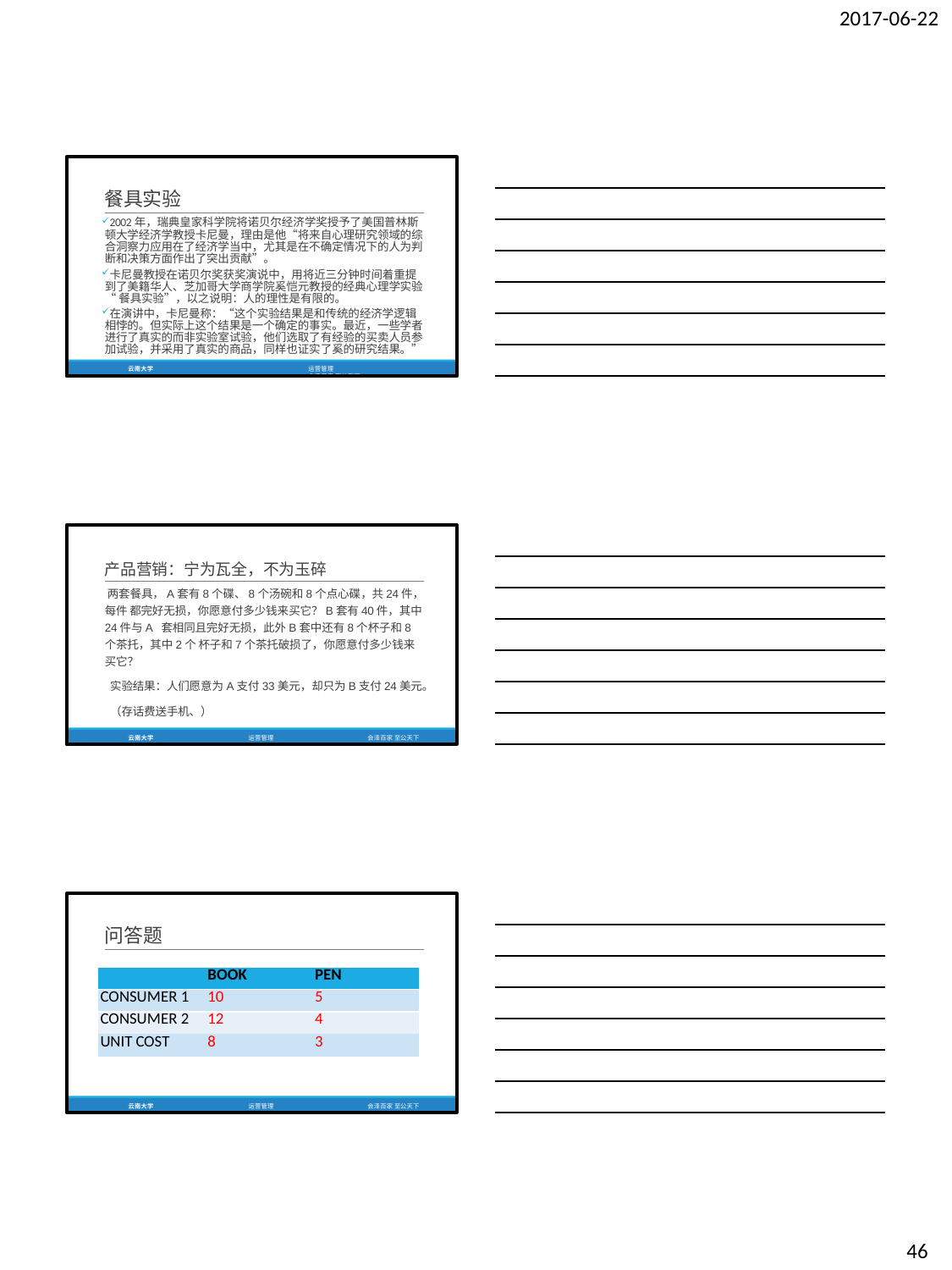

2017-06-22

餐具实验
2002年，瑞典皇家科学院将诺贝尔经济学奖授予了美国普林斯 顿大学经济学教授卡尼曼，理由是他“将来自心理研究领域的综 合洞察力应用在了经济学当中，尤其是在不确定情况下的人为判 断和决策方面作出了突出贡献”。
卡尼曼教授在诺贝尔奖获奖演说中，用将近三分钟时间着重提 到了美籍华人、芝加哥大学商学院奚恺元教授的经典心理学实验
“餐具实验”，以之说明：人的理性是有限的。
在演讲中，卡尼曼称：“这个实验结果是和传统的经济学逻辑 相悖的。但实际上这个结果是一个确定的事实。最近，一些学者 进行了真实的而非实验室试验，他们选取了有经验的买卖人员参 加试验，并采用了真实的商品，同样也证实了奚的研究结果。”

云南大学	运营管理	会泽百家 至公天下

产品营销：宁为瓦全，不为玉碎
两套餐具，A套有8个碟、8个汤碗和8个点心碟，共24件，每件 都完好无损，你愿意付多少钱来买它？B套有40件，其中24件与A  套相同且完好无损，此外B套中还有8个杯子和8个茶托，其中2个 杯子和7个茶托破损了，你愿意付多少钱来买它？

实验结果：人们愿意为A支付33美元，却只为B支付24美元。

（存话费送手机、）

云南大学
运营管理
会泽百家 至公天下

问答题

|  | BOOK | PEN |
| --- | --- | --- |
| CONSUMER 1 | 10 | 5 |
| CONSUMER 2 | 12 | 4 |
| UNIT COST | 8 | 3 |

云南大学
运营管理
会泽百家 至公天下

46